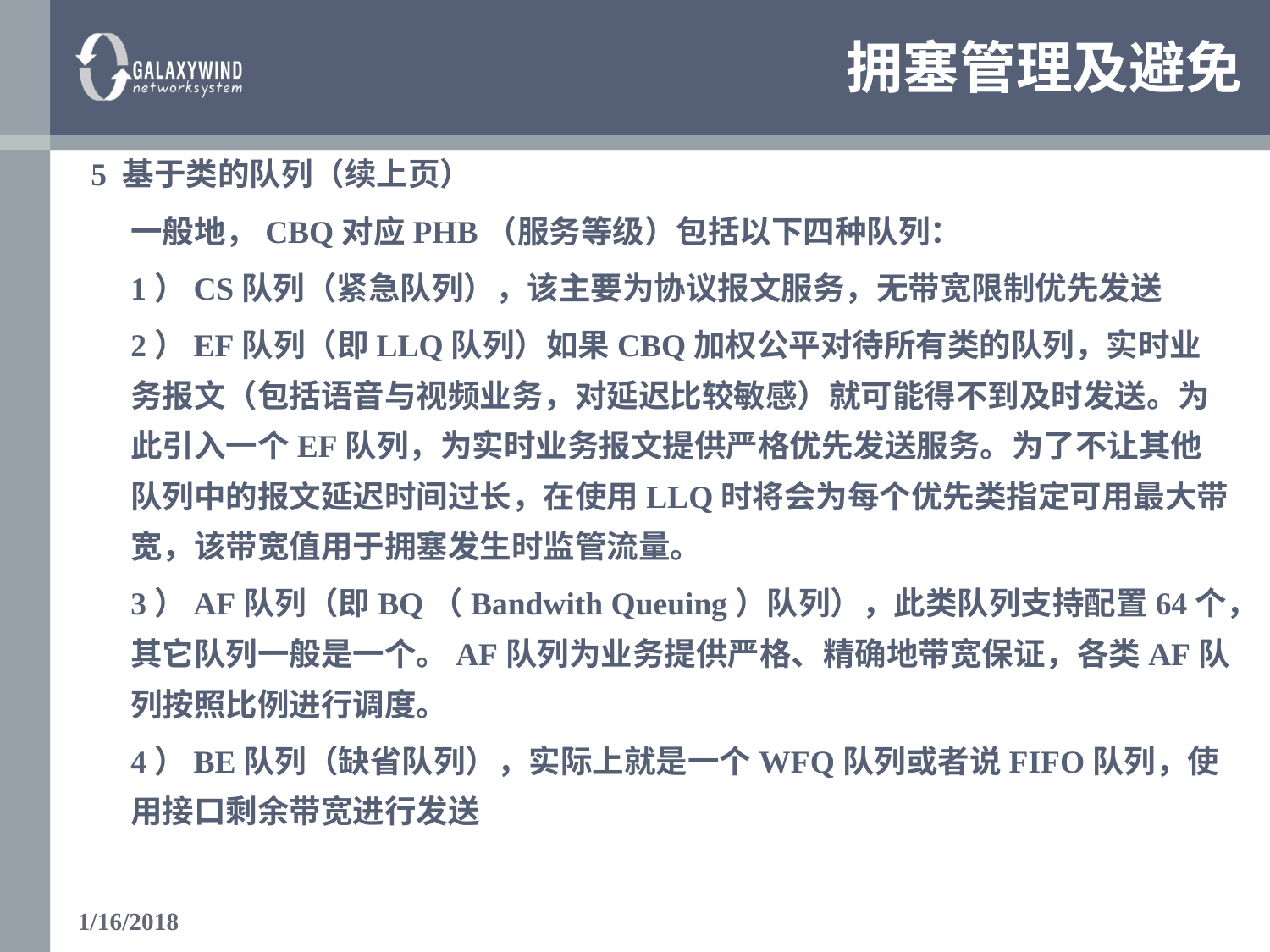

# 拥塞管理及避免
 5 基于类的队列（续上页）
	一般地，CBQ对应PHB（服务等级）包括以下四种队列：
	1）CS队列（紧急队列），该主要为协议报文服务，无带宽限制优先发送
	2）EF队列（即LLQ队列）如果CBQ加权公平对待所有类的队列，实时业务报文（包括语音与视频业务，对延迟比较敏感）就可能得不到及时发送。为此引入一个EF队列，为实时业务报文提供严格优先发送服务。为了不让其他队列中的报文延迟时间过长，在使用LLQ时将会为每个优先类指定可用最大带宽，该带宽值用于拥塞发生时监管流量。
	3）AF队列（即BQ（Bandwith Queuing）队列），此类队列支持配置64个，其它队列一般是一个。AF队列为业务提供严格、精确地带宽保证，各类AF队列按照比例进行调度。
	4）BE队列（缺省队列），实际上就是一个WFQ队列或者说FIFO队列，使用接口剩余带宽进行发送

1/16/2018